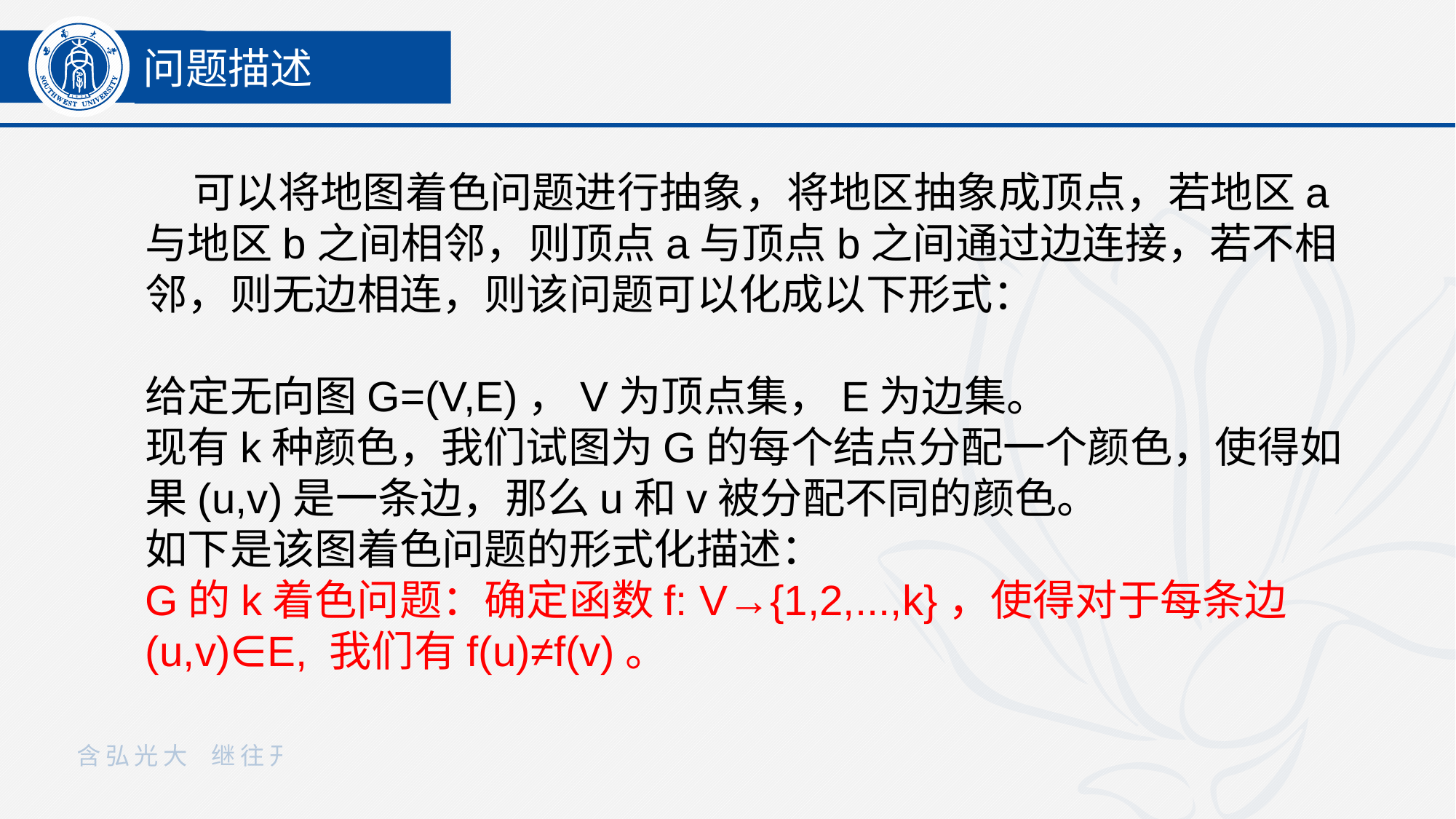

问题描述
    可以将地图着色问题进行抽象，将地区抽象成顶点，若地区a与地区b之间相邻，则顶点a与顶点b之间通过边连接，若不相邻，则无边相连，则该问题可以化成以下形式：

给定无向图G=(V,E)，V为顶点集，E为边集。
现有k种颜色，我们试图为G的每个结点分配一个颜色，使得如果(u,v)是一条边，那么u和v被分配不同的颜色。
如下是该图着色问题的形式化描述：
G的k着色问题：确定函数f: V→{1,2,...,k}，使得对于每条边(u,v)∈E, 我们有f(u)≠f(v)。